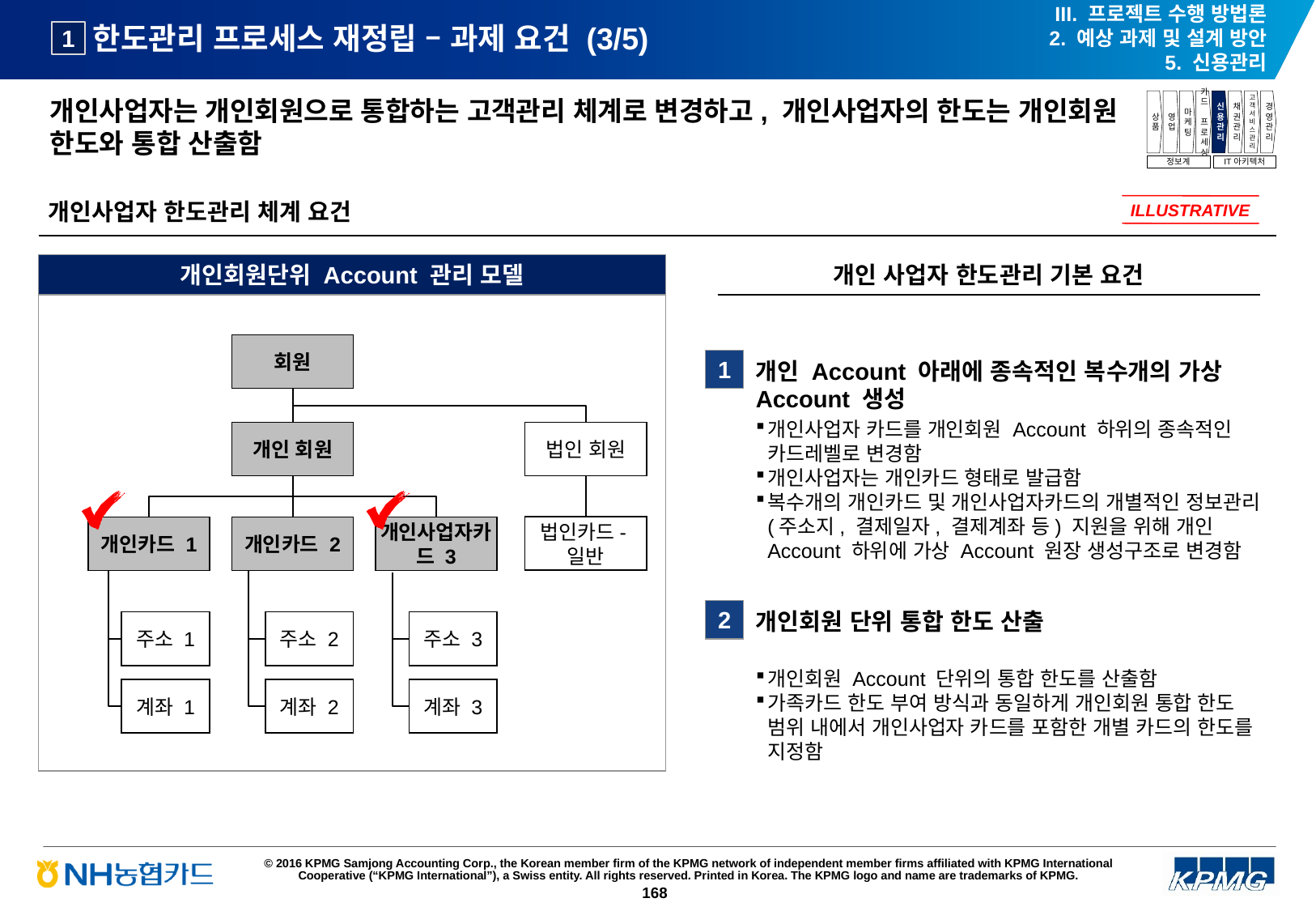

III. 프로젝트 수행 방법론
2. 예상 과제 및 설계 방안
5. 신용관리
# 한도관리 프로세스 재정립 – 과제 요건 (3/5)
1
개인사업자는 개인회원으로 통합하는 고객관리 체계로 변경하고, 개인사업자의 한도는 개인회원 한도와 통합 산출함
상품
영업
마케팅
카드
프로세싱
신용관리
채권관리
고객서비스관리
경영관리
정보계
IT아키텍처
개인사업자 한도관리 체계 요건
ILLUSTRATIVE
개인 사업자 한도관리 기본 요건
개인회원단위 Account 관리 모델

회원
1
개인 Account 아래에 종속적인 복수개의 가상 Account 생성
개인사업자 카드를 개인회원 Account 하위의 종속적인 카드레벨로 변경함
개인사업자는 개인카드 형태로 발급함
복수개의 개인카드 및 개인사업자카드의 개별적인 정보관리(주소지, 결제일자, 결제계좌 등) 지원을 위해 개인 Account 하위에 가상 Account 원장 생성구조로 변경함
개인 회원
법인 회원

법인카드-일반
개인카드 1
개인카드 2
개인사업자카드 3
2
개인회원 단위 통합 한도 산출
주소 1
주소 2
주소 3
개인회원 Account 단위의 통합 한도를 산출함
가족카드 한도 부여 방식과 동일하게 개인회원 통합 한도 범위 내에서 개인사업자 카드를 포함한 개별 카드의 한도를 지정함
계좌 1
계좌 2
계좌 3